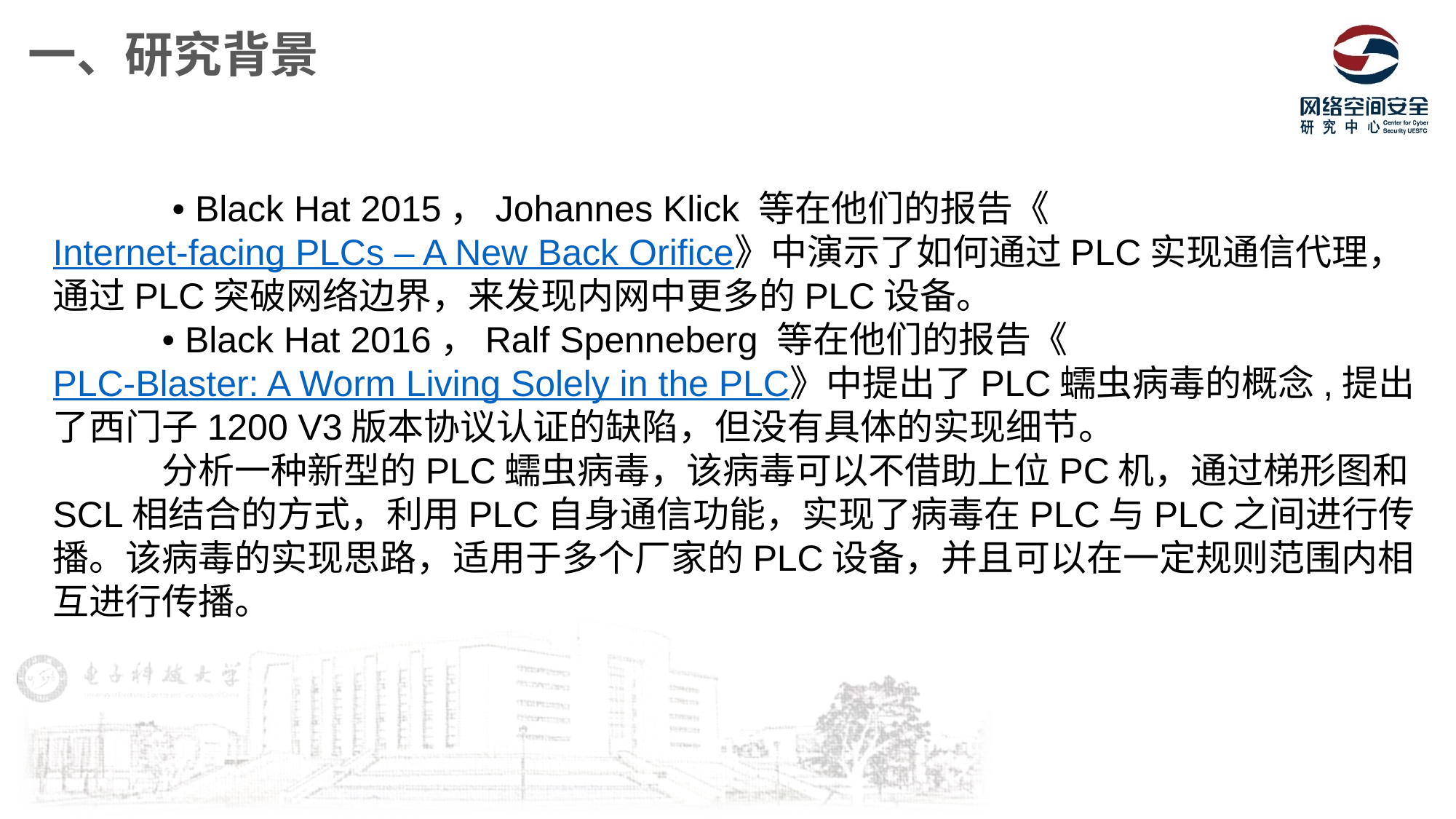

一、研究背景
	 • Black Hat 2015，Johannes Klick 等在他们的报告《Internet-facing PLCs – A New Back Orifice》中演示了如何通过PLC实现通信代理，通过PLC突破网络边界，来发现内网中更多的PLC设备。
	• Black Hat 2016，Ralf Spenneberg 等在他们的报告《PLC-Blaster: A Worm Living Solely in the PLC》中提出了PLC蠕虫病毒的概念,提出了西门子1200 V3版本协议认证的缺陷，但没有具体的实现细节。
	分析一种新型的PLC蠕虫病毒，该病毒可以不借助上位PC机，通过梯形图和SCL相结合的方式，利用PLC自身通信功能，实现了病毒在PLC与PLC之间进行传播。该病毒的实现思路，适用于多个厂家的PLC设备，并且可以在一定规则范围内相互进行传播。